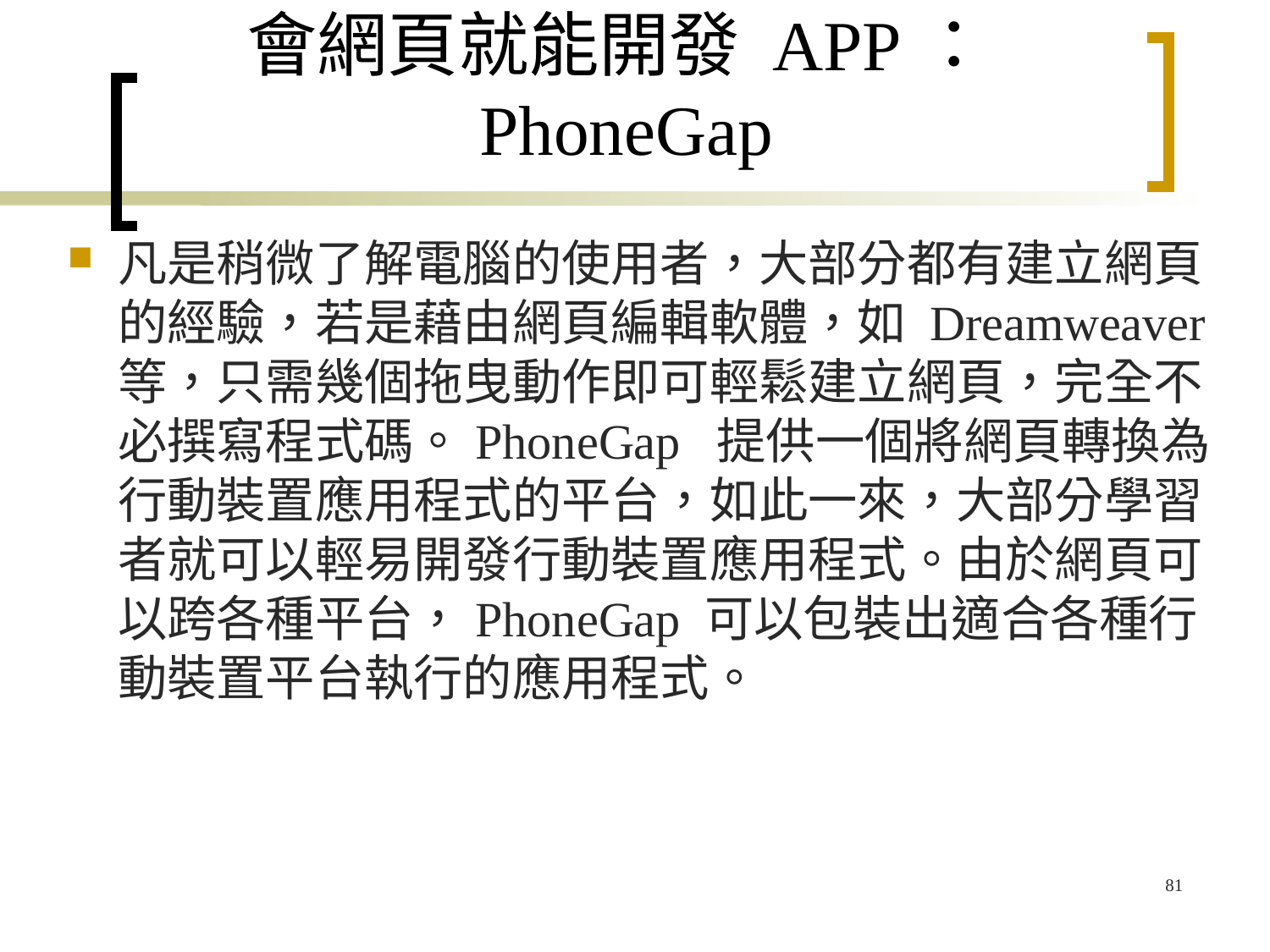

# 會網頁就能開發 APP：PhoneGap
凡是稍微了解電腦的使用者，大部分都有建立網頁的經驗，若是藉由網頁編輯軟體，如 Dreamweaver 等，只需幾個拖曳動作即可輕鬆建立網頁，完全不必撰寫程式碼。PhoneGap  提供一個將網頁轉換為行動裝置應用程式的平台，如此一來，大部分學習者就可以輕易開發行動裝置應用程式。由於網頁可以跨各種平台，PhoneGap 可以包裝出適合各種行動裝置平台執行的應用程式。
81